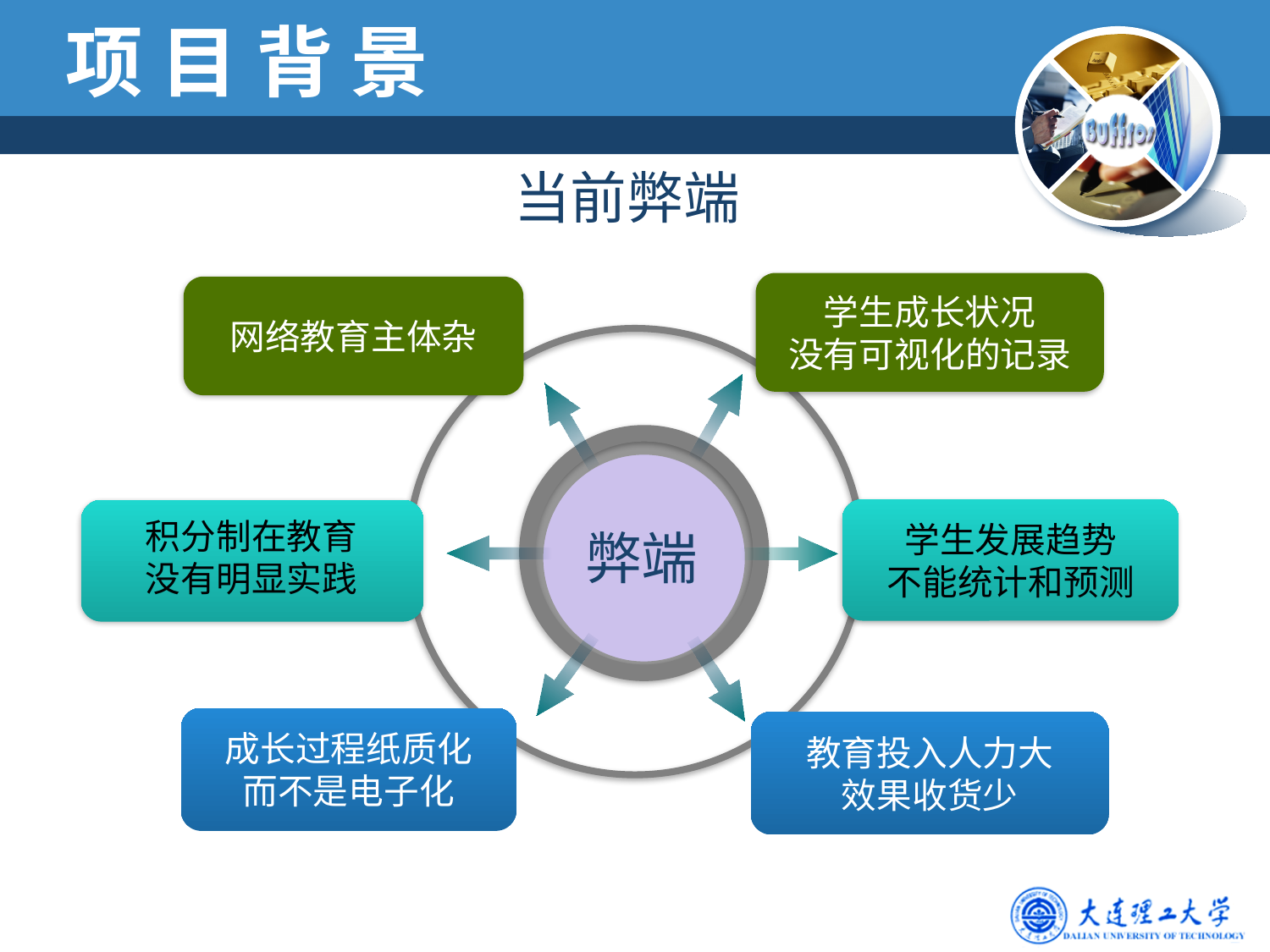

# 项 目 背 景
当前弊端
学生成长状况
没有可视化的记录
网络教育主体杂

弊端
学生发展趋势
不能统计和预测

积分制在教育
没有明显实践
成长过程纸质化
而不是电子化
教育投入人力大
效果收货少